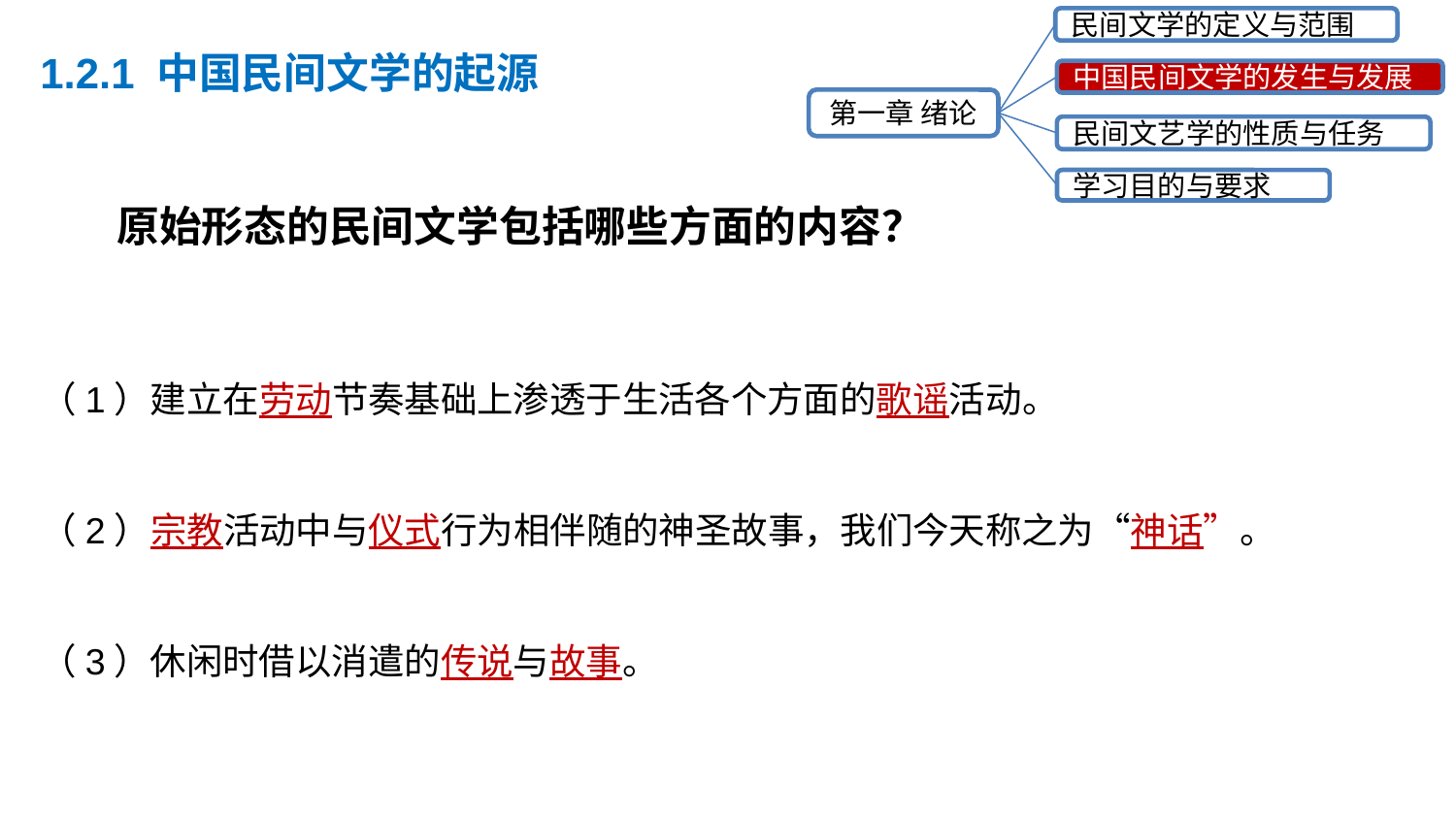

民间文学的定义与范围
中国民间文学的发生与发展
第一章 绪论
民间文艺学的性质与任务
学习目的与要求
1.2.1 中国民间文学的起源
原始形态的民间文学包括哪些方面的内容？
（1）建立在劳动节奏基础上渗透于生活各个方面的歌谣活动。
（2）宗教活动中与仪式行为相伴随的神圣故事，我们今天称之为“神话”。
（3）休闲时借以消遣的传说与故事。